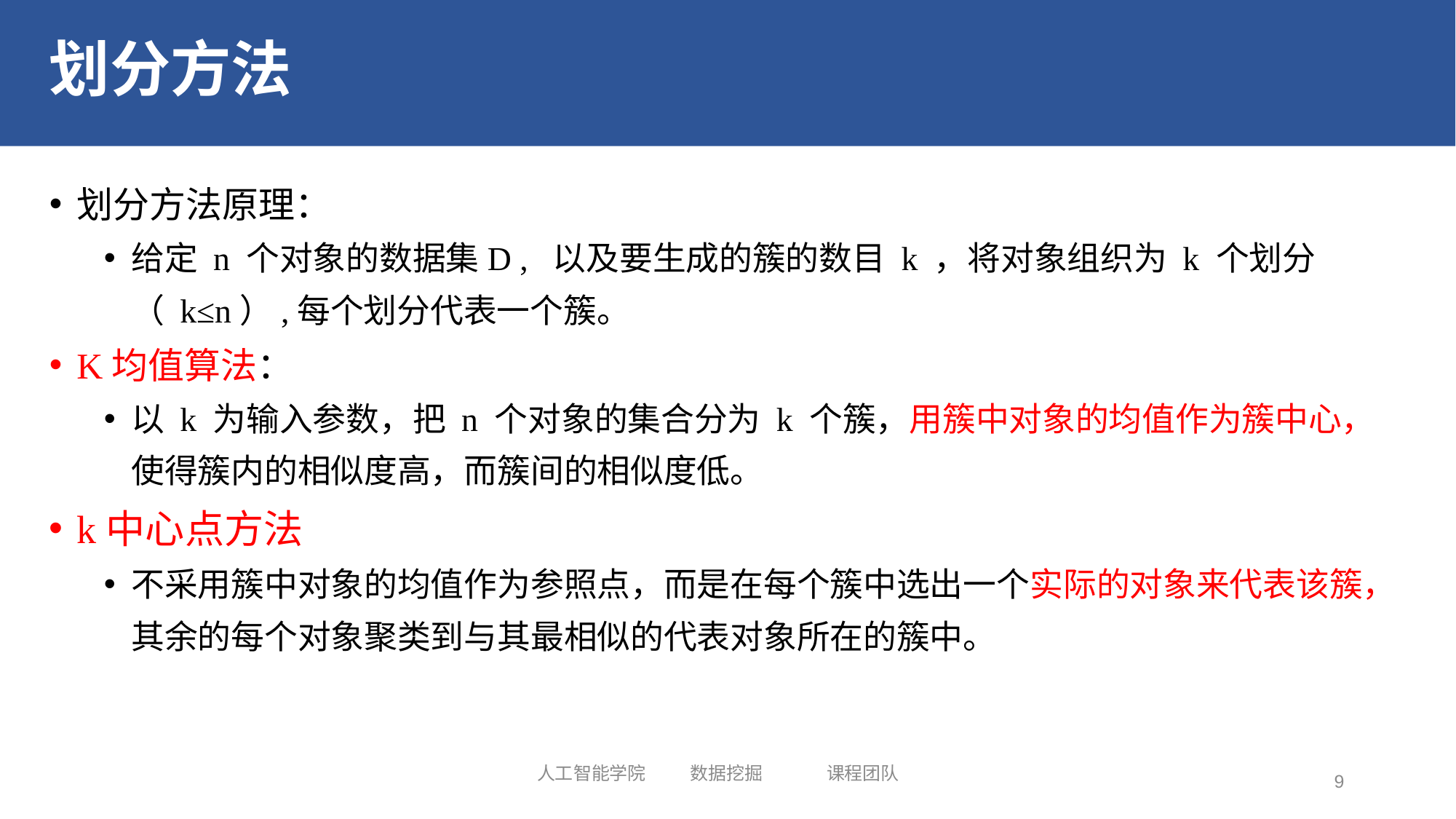

# 划分方法
划分方法原理：
给定 n 个对象的数据集D ,  以及要生成的簇的数目 k ，将对象组织为 k 个划分（ k≤n）,每个划分代表一个簇。
K均值算法：
以 k 为输入参数，把 n 个对象的集合分为 k 个簇，用簇中对象的均值作为簇中心，使得簇内的相似度高，而簇间的相似度低。
k中心点方法
不采用簇中对象的均值作为参照点，而是在每个簇中选出一个实际的对象来代表该簇，其余的每个对象聚类到与其最相似的代表对象所在的簇中。
人工智能学院           数据挖掘                课程团队
9